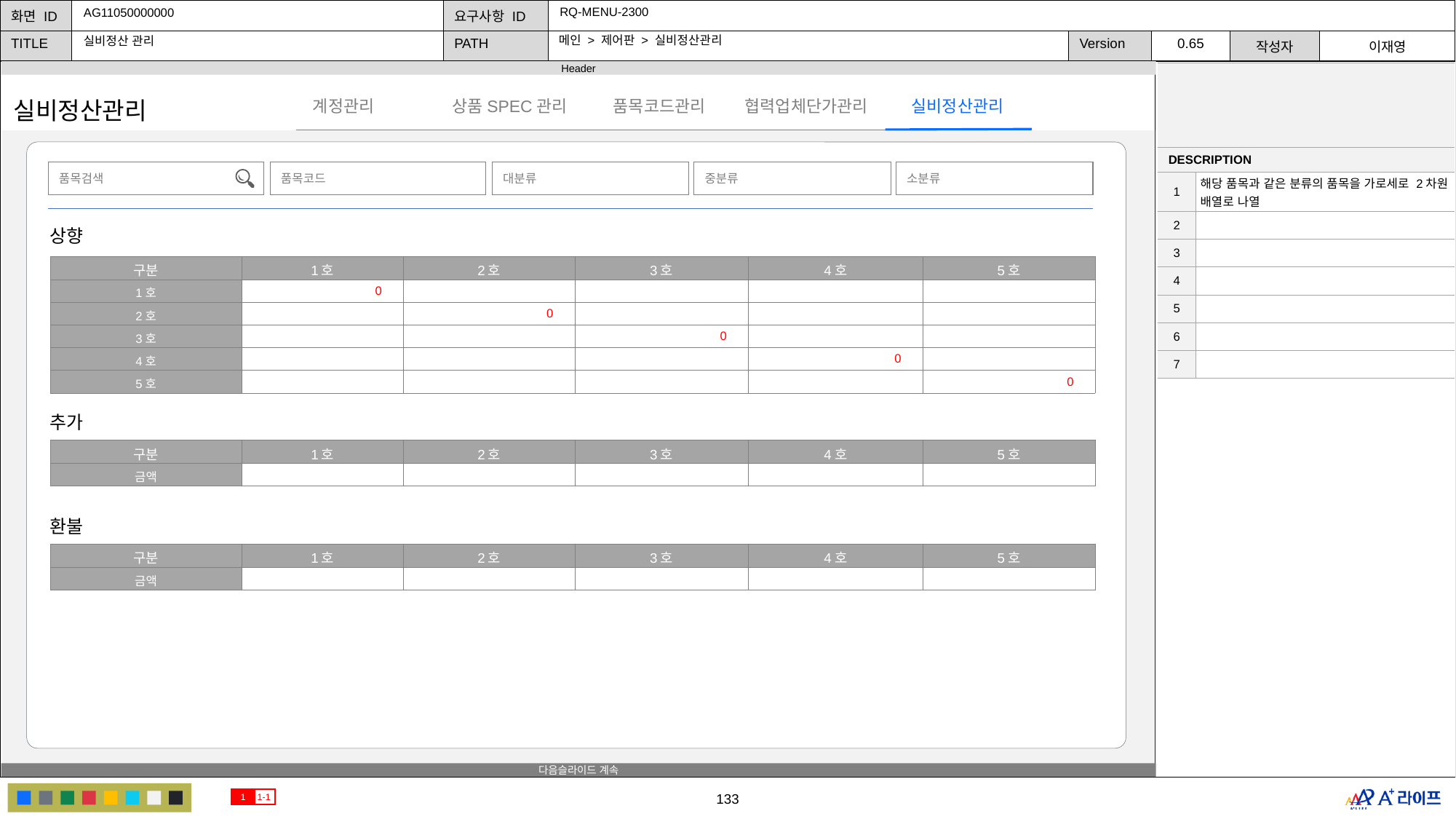

AG11050000000
RQ-MENU-2300

메인 > 제어판 > 실비정산관리
실비정산 관리
|  |  |
| --- | --- |
| DESCRIPTION |  |
| 1 | 해당 품목과 같은 분류의 품목을 가로세로 2차원 배열로 나열 |
| 2 |  |
| 3 |  |
| 4 |  |
| 5 |  |
| 6 |  |
| 7 |  |
상품SPEC관리
협력업체단가관리
계정관리
품목코드관리
실비정산관리
실비정산관리

품목검색

품목코드
대분류
중분류
소분류
상향
| 구분 | 1호 | 2호 | 3호 | 4호 | 5호 |
| --- | --- | --- | --- | --- | --- |
| 1호 | 0 |  |  |  |  |
| 2호 |  | 0 |  |  |  |
| 3호 |  |  | 0 |  |  |
| 4호 |  |  |  | 0 |  |
| 5호 |  |  |  |  | 0 |
추가
| 구분 | 1호 | 2호 | 3호 | 4호 | 5호 |
| --- | --- | --- | --- | --- | --- |
| 금액 |  |  |  |  |  |
환불
| 구분 | 1호 | 2호 | 3호 | 4호 | 5호 |
| --- | --- | --- | --- | --- | --- |
| 금액 |  |  |  |  |  |
1
1-1